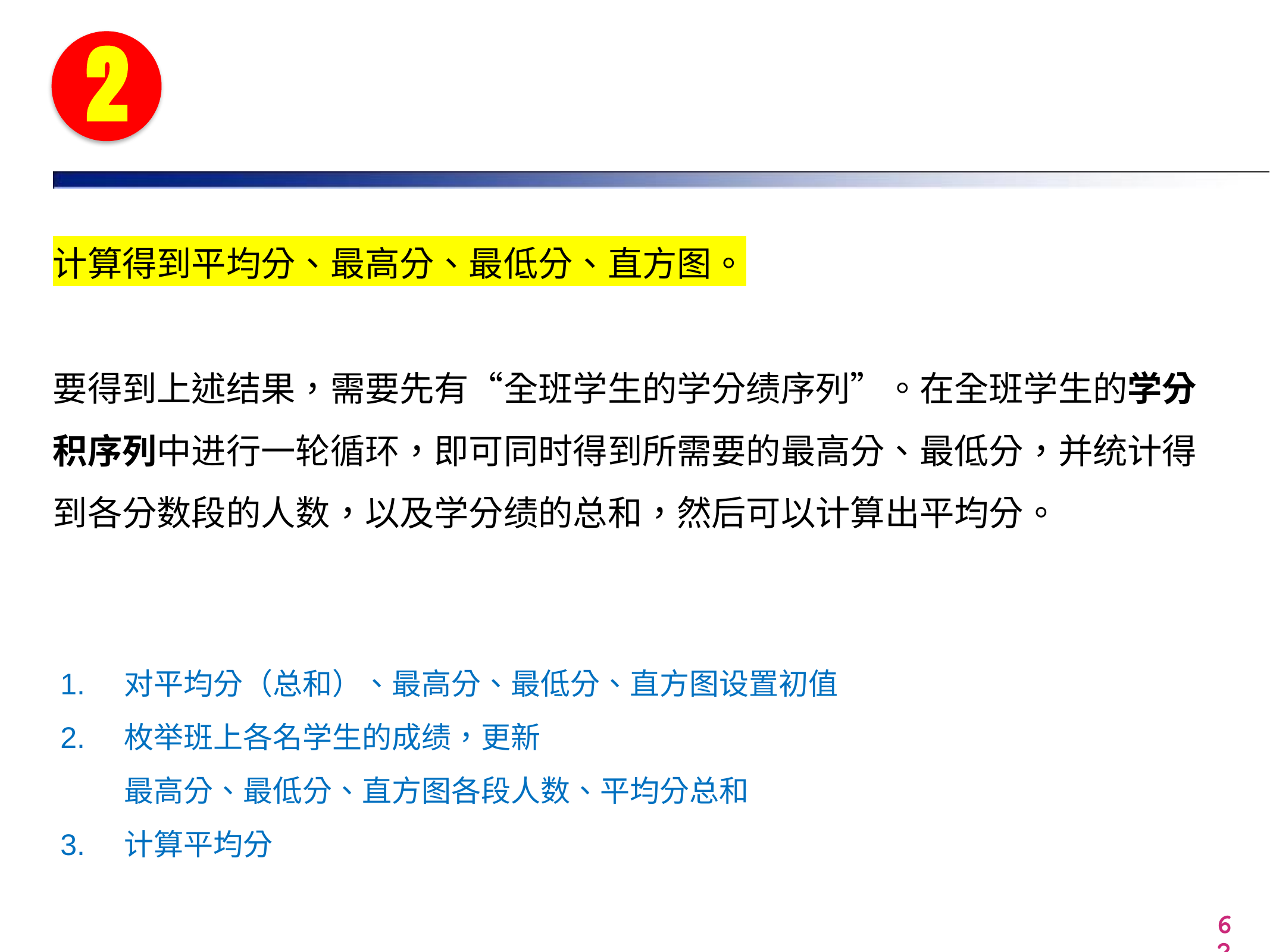

2
计算得到平均分、最高分、最低分、直方图。

要得到上述结果，需要先有“全班学生的学分绩序列”。在全班学生的学分积序列中进行一轮循环，即可同时得到所需要的最高分、最低分，并统计得到各分数段的人数，以及学分绩的总和，然后可以计算出平均分。
对平均分（总和）、最高分、最低分、直方图设置初值
枚举班上各名学生的成绩，更新
最高分、最低分、直方图各段人数、平均分总和
计算平均分
62